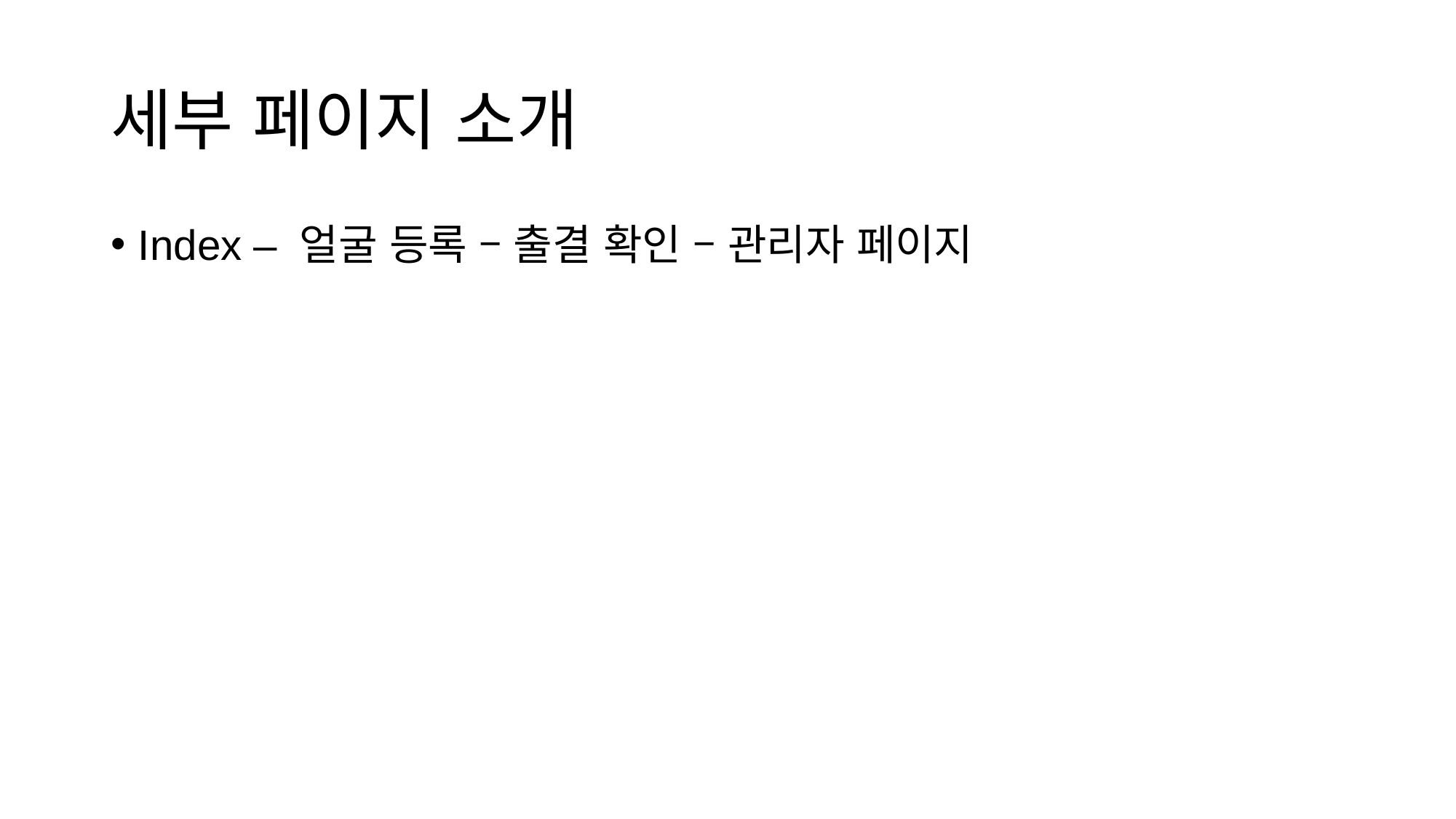

# 세부 페이지 소개
Index – 얼굴 등록 – 출결 확인 – 관리자 페이지